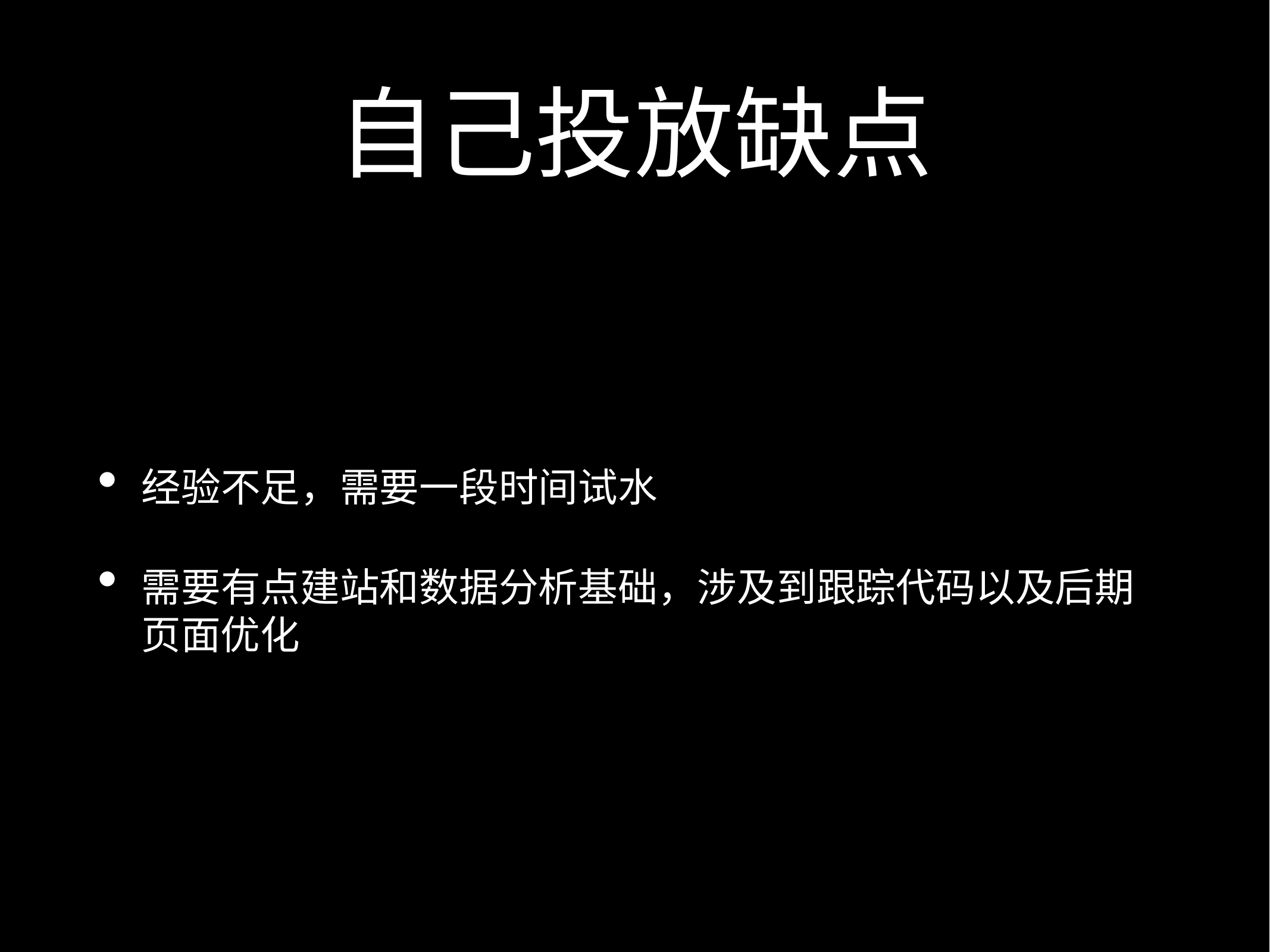

# 自己投放缺点
经验不足，需要一段时间试水
需要有点建站和数据分析基础，涉及到跟踪代码以及后期页面优化